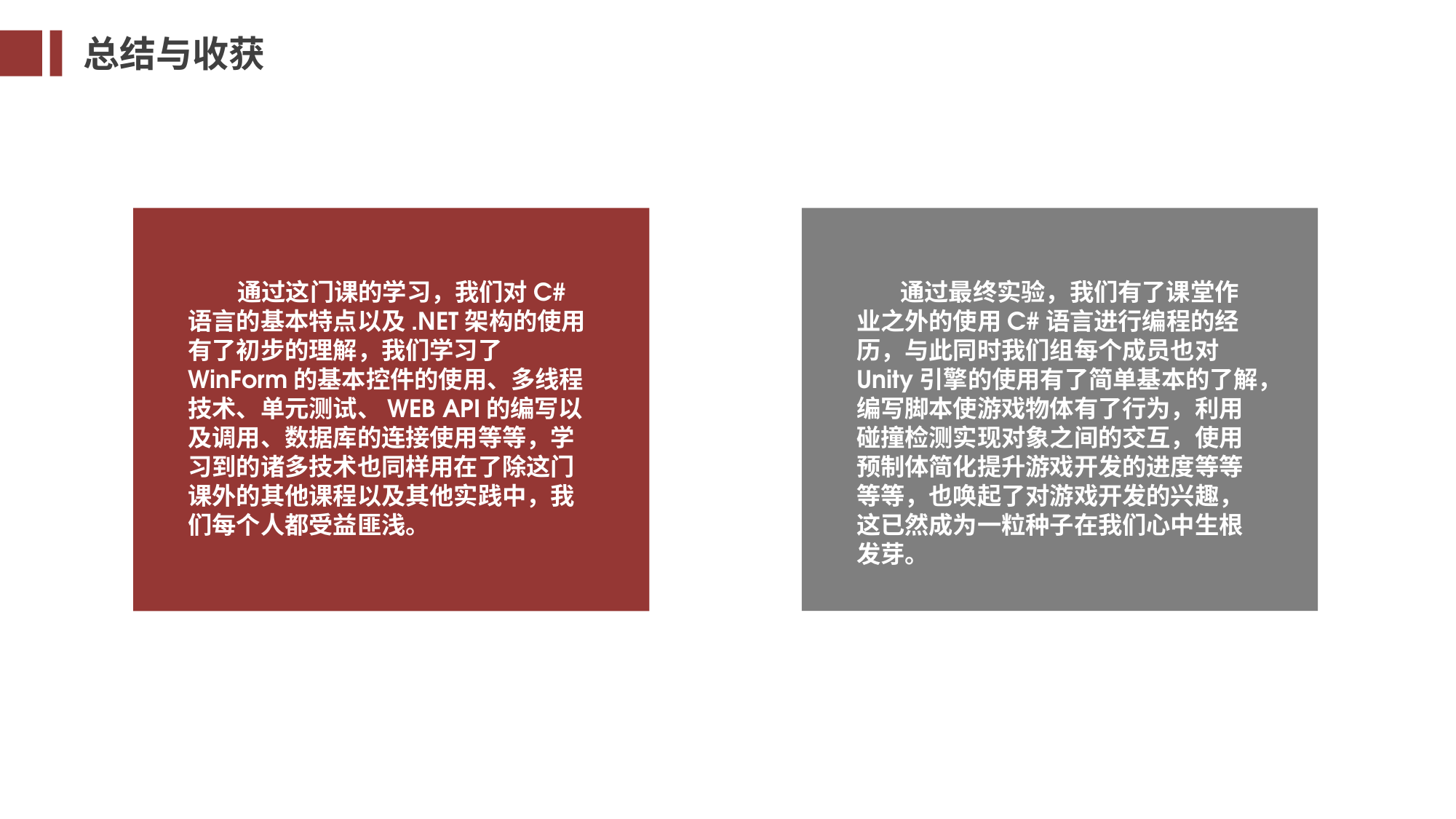

总结与收获

        通过这门课的学习，我们对C#语言的基本特点以及.NET架构的使用有了初步的理解，我们学习了WinForm的基本控件的使用、多线程技术、单元测试、WEB API的编写以及调用、数据库的连接使用等等，学习到的诸多技术也同样用在了除这门课外的其他课程以及其他实践中，我们每个人都受益匪浅。
       通过最终实验，我们有了课堂作业之外的使用C#语言进行编程的经历，与此同时我们组每个成员也对Unity引擎的使用有了简单基本的了解，编写脚本使游戏物体有了行为，利用碰撞检测实现对象之间的交互，使用预制体简化提升游戏开发的进度等等等等，也唤起了对游戏开发的兴趣，这已然成为一粒种子在我们心中生根发芽。